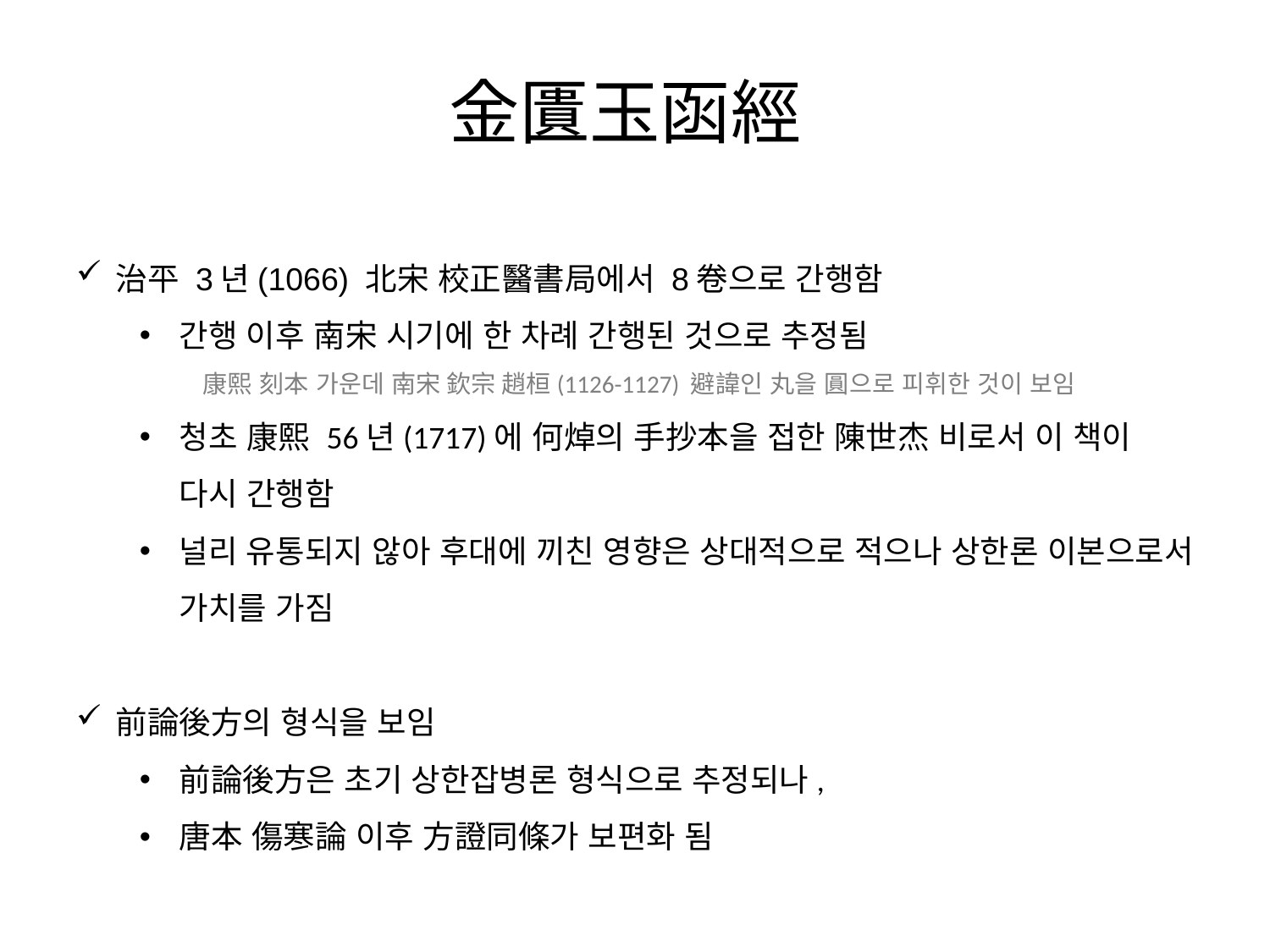

金匱玉函經
治平 3년(1066) 北宋 校正醫書局에서 8卷으로 간행함
간행 이후 南宋 시기에 한 차례 간행된 것으로 추정됨
康熙 刻本 가운데 南宋 欽宗 趙桓(1126-1127) 避諱인 丸을 圓으로 피휘한 것이 보임
청초 康熙 56년(1717)에 何焯의 手抄本을 접한 陳世杰 비로서 이 책이 다시 간행함
널리 유통되지 않아 후대에 끼친 영향은 상대적으로 적으나 상한론 이본으로서 가치를 가짐

前論後方의 형식을 보임
前論後方은 초기 상한잡병론 형식으로 추정되나,
唐本 傷寒論 이후 方證同條가 보편화 됨